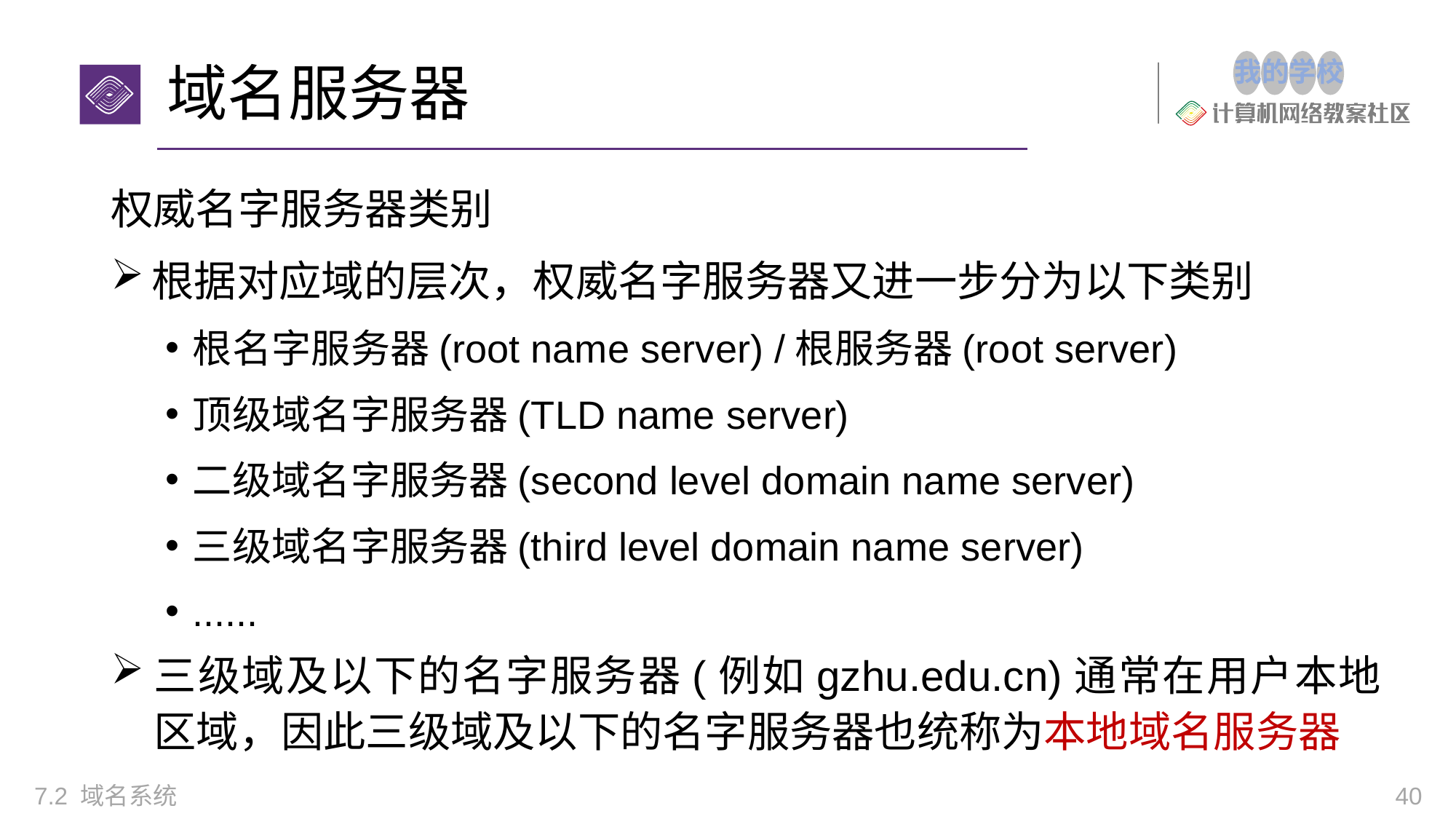

# 域名服务器
权威名字服务器类别
根据对应域的层次，权威名字服务器又进一步分为以下类别
根名字服务器(root name server) /根服务器(root server)
顶级域名字服务器(TLD name server)
二级域名字服务器(second level domain name server)
三级域名字服务器(third level domain name server)
......
三级域及以下的名字服务器(例如gzhu.edu.cn)通常在用户本地区域，因此三级域及以下的名字服务器也统称为本地域名服务器
7.2 域名系统
40